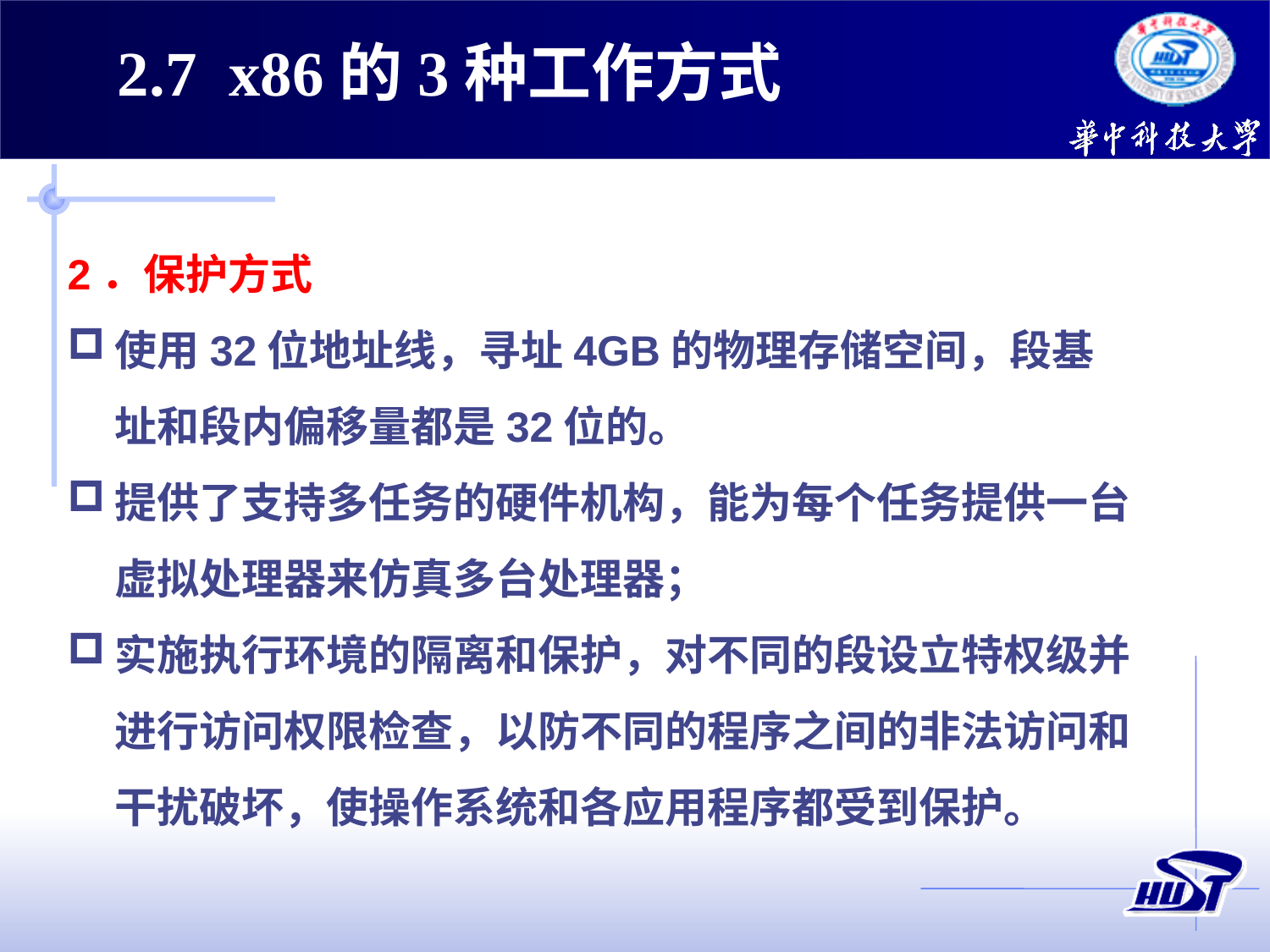

2.7  x86的3种工作方式
2．保护方式
使用32位地址线，寻址4GB的物理存储空间，段基址和段内偏移量都是32位的。
提供了支持多任务的硬件机构，能为每个任务提供一台虚拟处理器来仿真多台处理器；
实施执行环境的隔离和保护，对不同的段设立特权级并进行访问权限检查，以防不同的程序之间的非法访问和干扰破坏，使操作系统和各应用程序都受到保护。